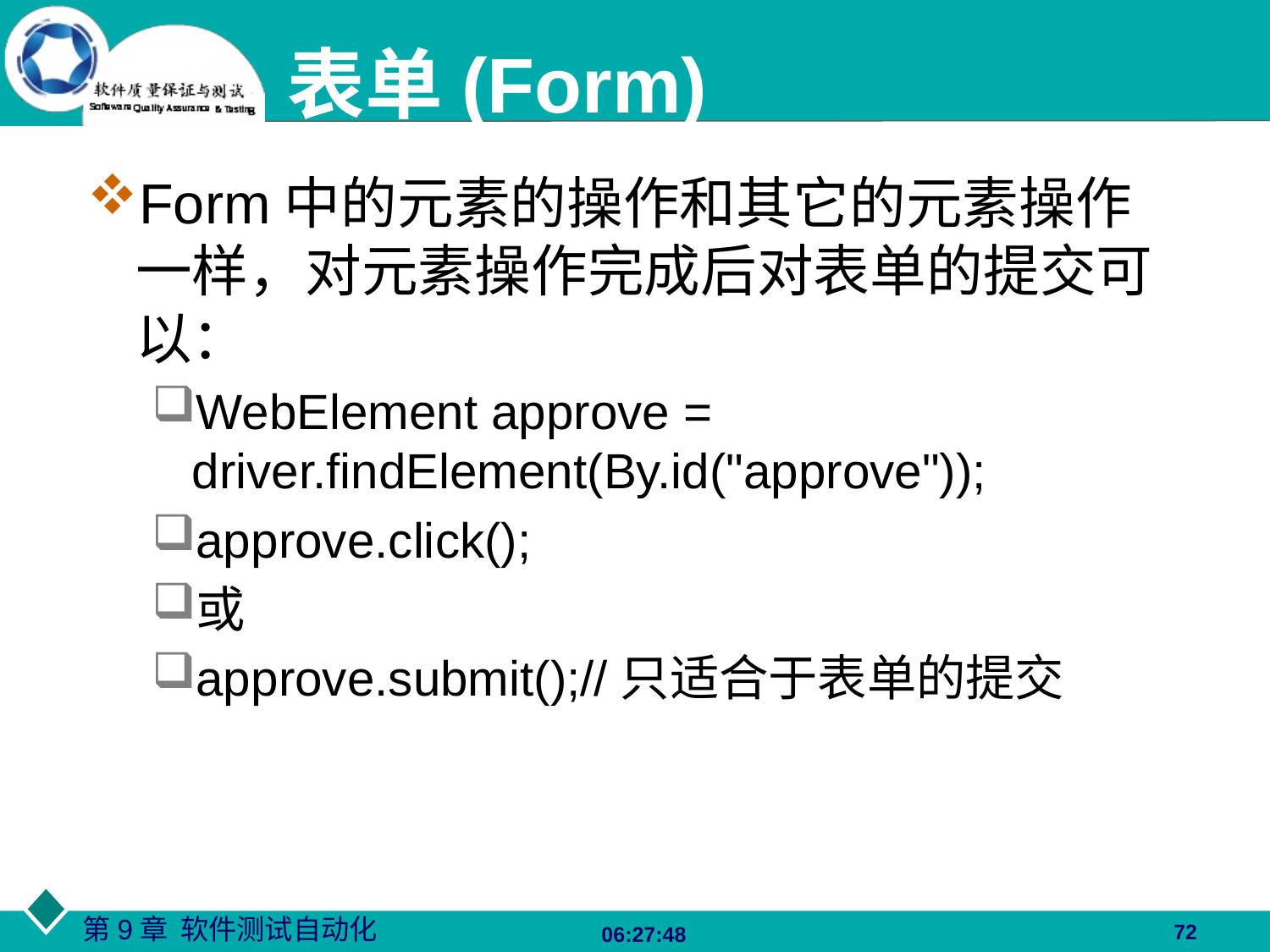

# 表单(Form)
Form中的元素的操作和其它的元素操作一样，对元素操作完成后对表单的提交可以：
WebElement approve = driver.findElement(By.id("approve"));
approve.click();
或
approve.submit();//只适合于表单的提交
72
06:27:48